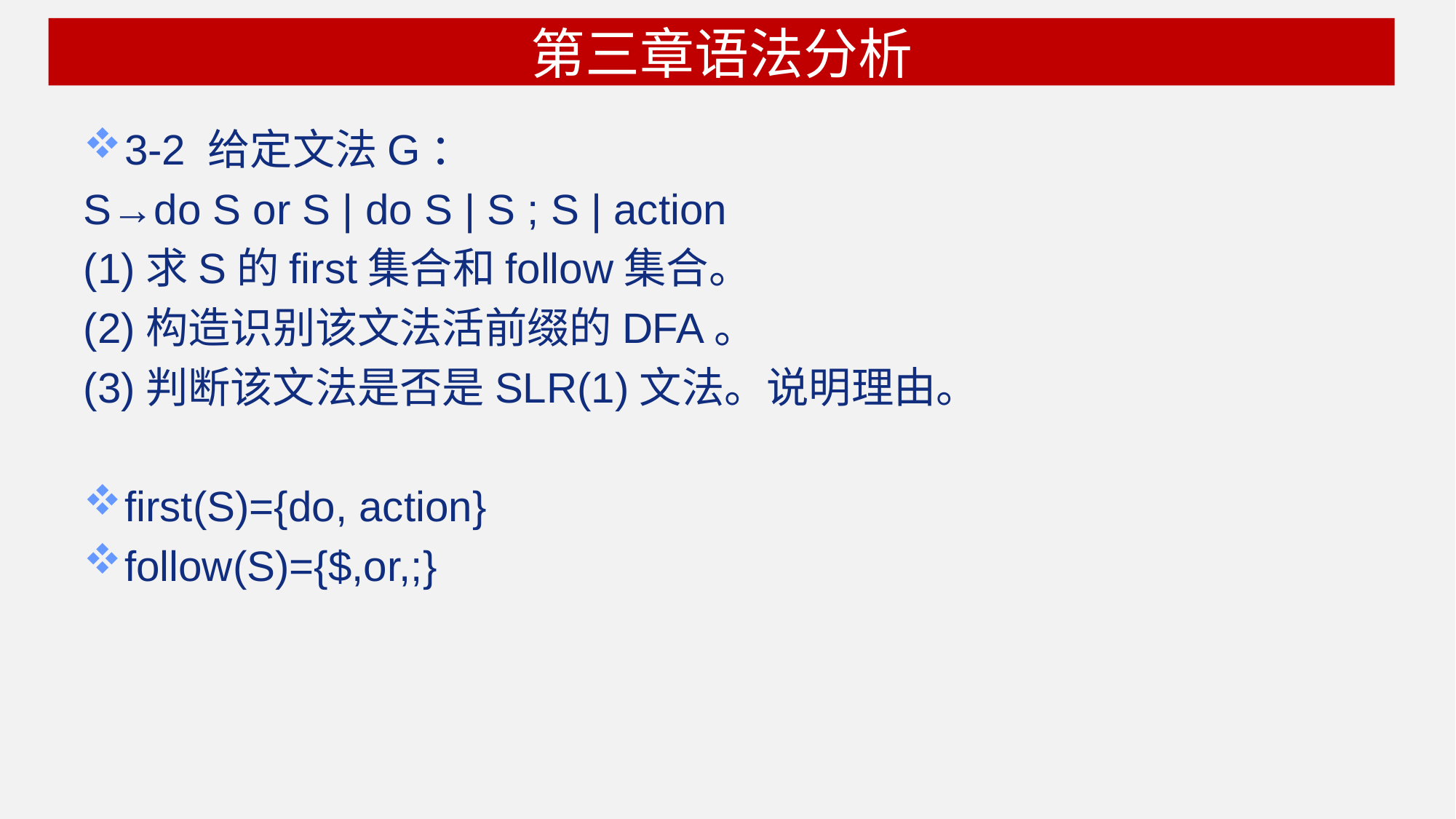

# 第三章语法分析
3-2 给定文法G：
S→do S or S | do S | S ; S | action
(1)求S的first集合和follow集合。
(2)构造识别该文法活前缀的DFA。
(3)判断该文法是否是SLR(1)文法。说明理由。

first(S)={do, action}
follow(S)={$,or,;}